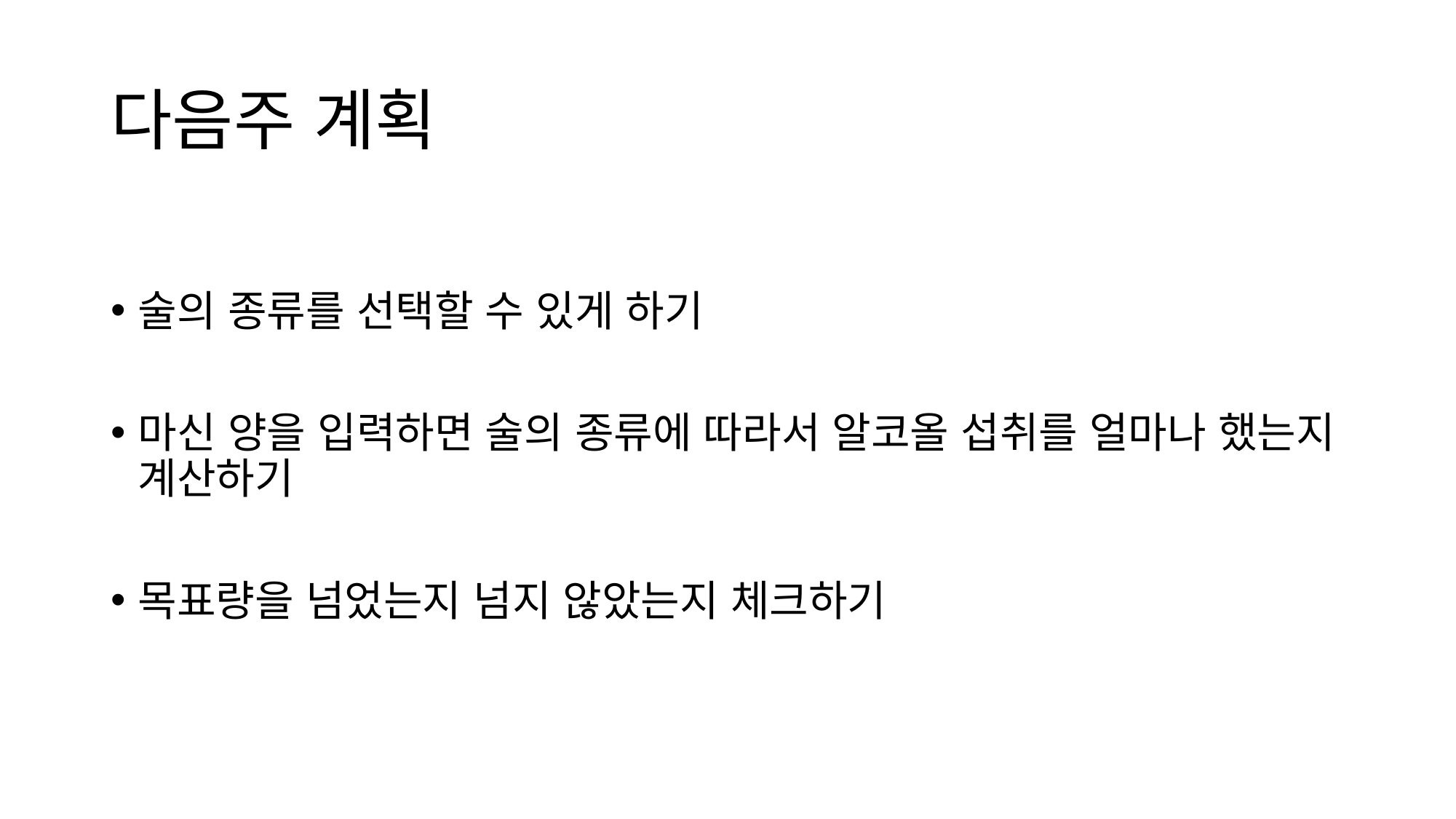

# 다음주 계획

술의 종류를 선택할 수 있게 하기

마신 양을 입력하면 술의 종류에 따라서 알코올 섭취를 얼마나 했는지 계산하기

목표량을 넘었는지 넘지 않았는지 체크하기